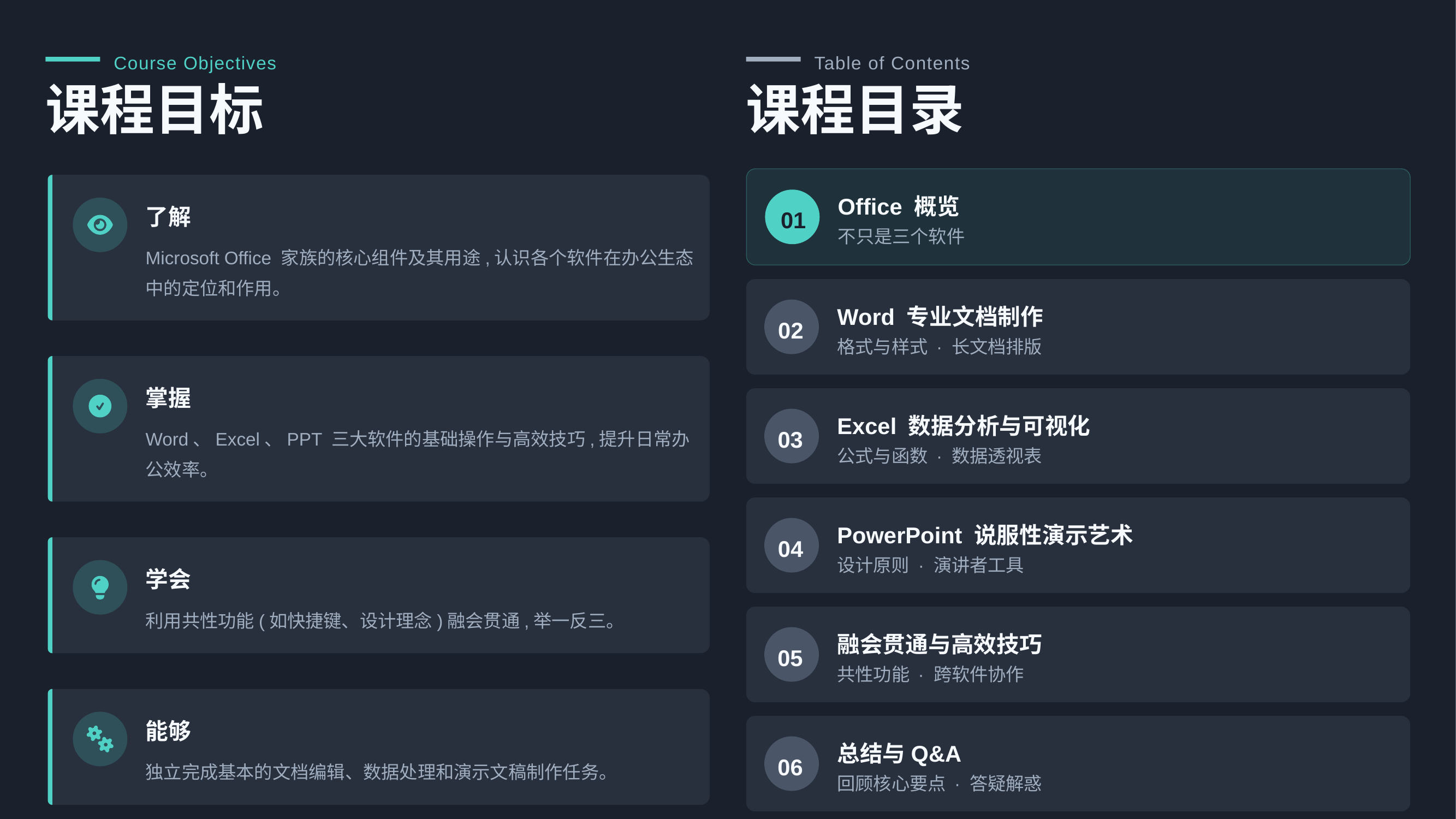

Course Objectives
Table of Contents

课程目标
课程目录

Office 概览

了解
01

不只是三个软件
Microsoft Office 家族的核心组件及其用途,认识各个软件在办公生态中的定位和作用。

Word 专业文档制作

02
格式与样式 · 长文档排版

掌握

Excel 数据分析与可视化

Word、Excel、PPT 三大软件的基础操作与高效技巧,提升日常办公效率。
03
公式与函数 · 数据透视表

PowerPoint 说服性演示艺术

04

设计原则 · 演讲者工具

学会

利用共性功能(如快捷键、设计理念)融会贯通,举一反三。

融会贯通与高效技巧

05
共性功能 · 跨软件协作

能够

总结与Q&A

06
独立完成基本的文档编辑、数据处理和演示文稿制作任务。
回顾核心要点 · 答疑解惑